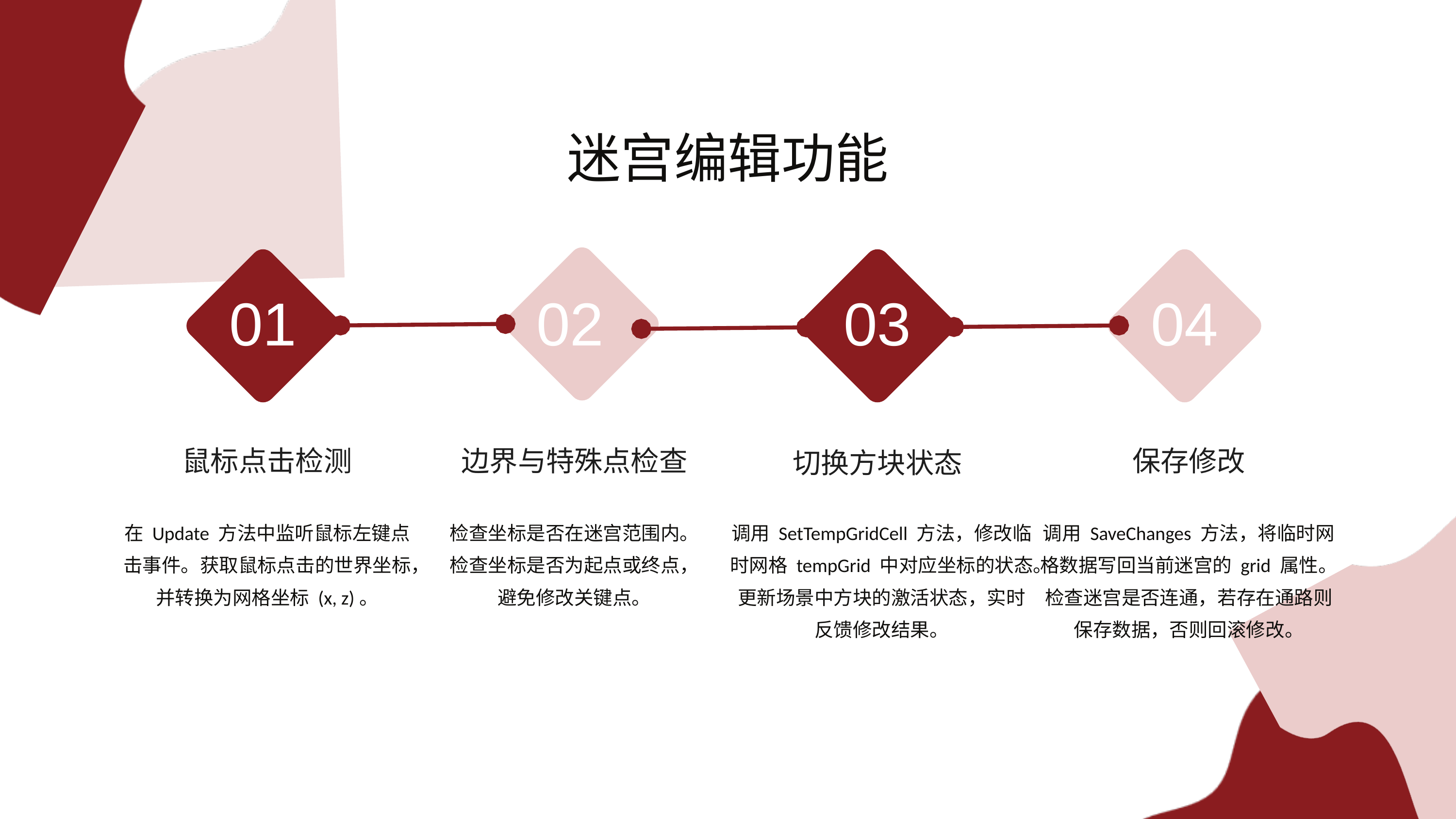

迷宫编辑功能

01
02
03
04

切换方块状态
鼠标点击检测
边界与特殊点检查
保存修改
在 Update 方法中监听鼠标左键点击事件。获取鼠标点击的世界坐标，并转换为网格坐标 (x, z)。
调用 SetTempGridCell 方法，修改临时网格 tempGrid 中对应坐标的状态。
更新场景中方块的激活状态，实时反馈修改结果。
调用 SaveChanges 方法，将临时网格数据写回当前迷宫的 grid 属性。
检查迷宫是否连通，若存在通路则保存数据，否则回滚修改。
检查坐标是否在迷宫范围内。
检查坐标是否为起点或终点，避免修改关键点。